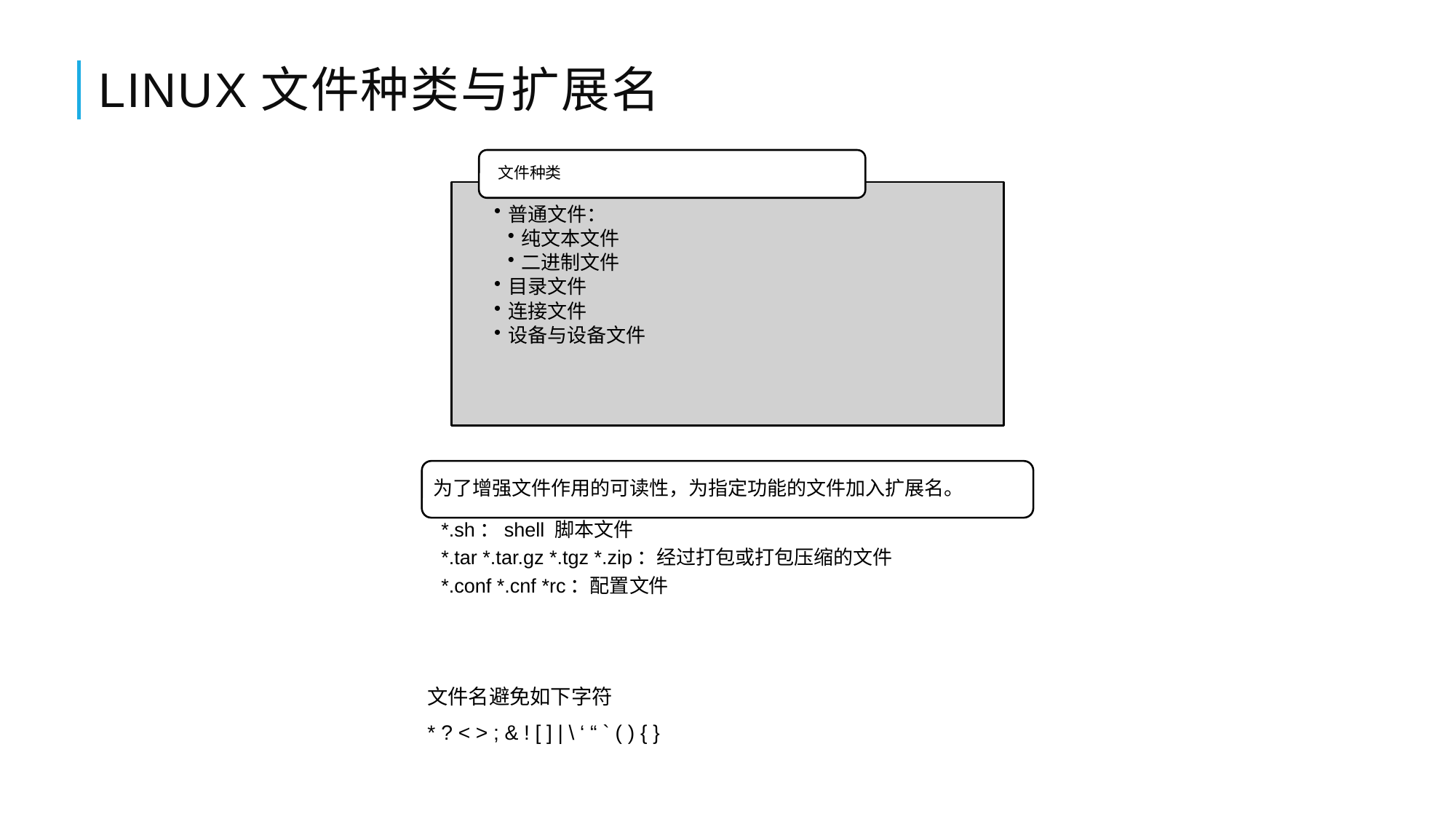

# Linux文件种类与扩展名
普通文件：
纯文本文件
二进制文件
目录文件
连接文件
设备与设备文件
文件种类
为了增强文件作用的可读性，为指定功能的文件加入扩展名。
*.sh：shell 脚本文件
*.tar *.tar.gz *.tgz *.zip：经过打包或打包压缩的文件
*.conf *.cnf *rc：配置文件
文件名避免如下字符
* ? < > ; & ! [ ] | \ ‘ “ ` ( ) { }